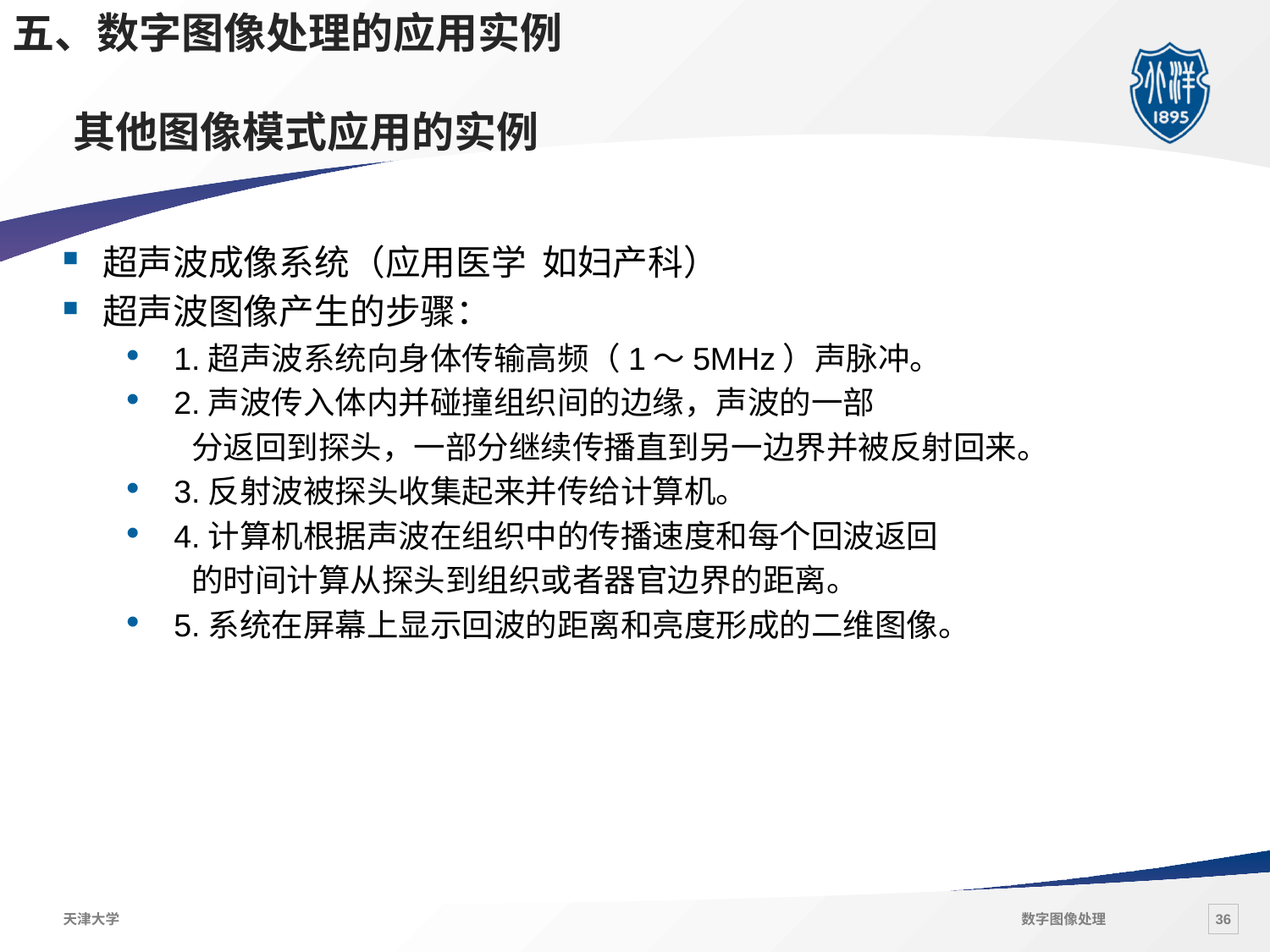

五、数字图像处理的应用实例

# 其他图像模式应用的实例
超声波成像系统（应用医学  如妇产科）
超声波图像产生的步骤：
1.超声波系统向身体传输高频（1～5MHz）声脉冲。
2.声波传入体内并碰撞组织间的边缘，声波的一部
        分返回到探头，一部分继续传播直到另一边界并被反射回来。
3.反射波被探头收集起来并传给计算机。
4.计算机根据声波在组织中的传播速度和每个回波返回
        的时间计算从探头到组织或者器官边界的距离。
5.系统在屏幕上显示回波的距离和亮度形成的二维图像。